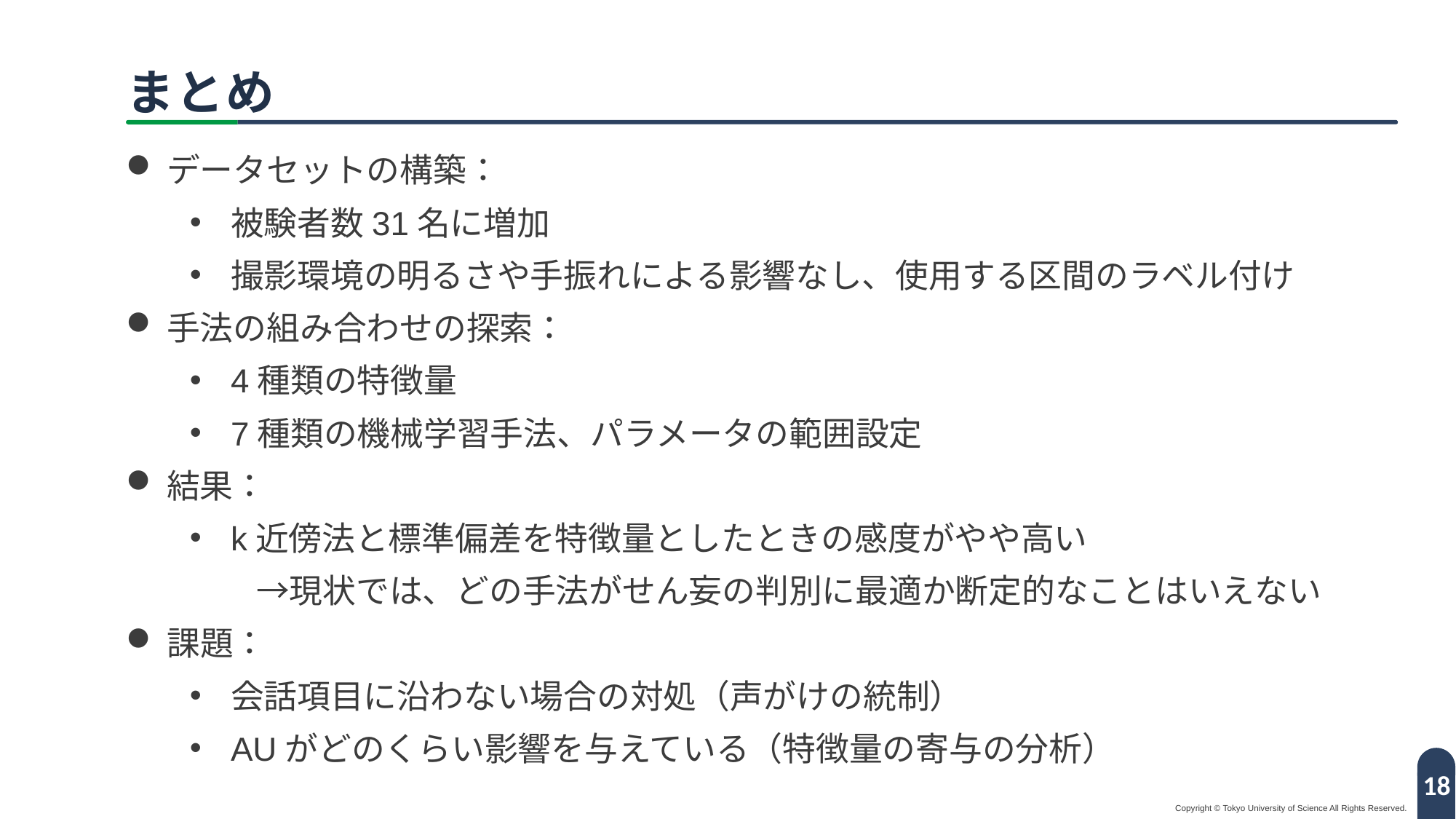

# まとめ
データセットの構築：
被験者数31名に増加
撮影環境の明るさや手振れによる影響なし、使用する区間のラベル付け
手法の組み合わせの探索：
4種類の特徴量
7種類の機械学習手法、パラメータの範囲設定
結果：
k近傍法と標準偏差を特徴量としたときの感度がやや高い
　　→現状では、どの手法がせん妄の判別に最適か断定的なことはいえない
課題：
会話項目に沿わない場合の対処（声がけの統制）
AUがどのくらい影響を与えている（特徴量の寄与の分析）